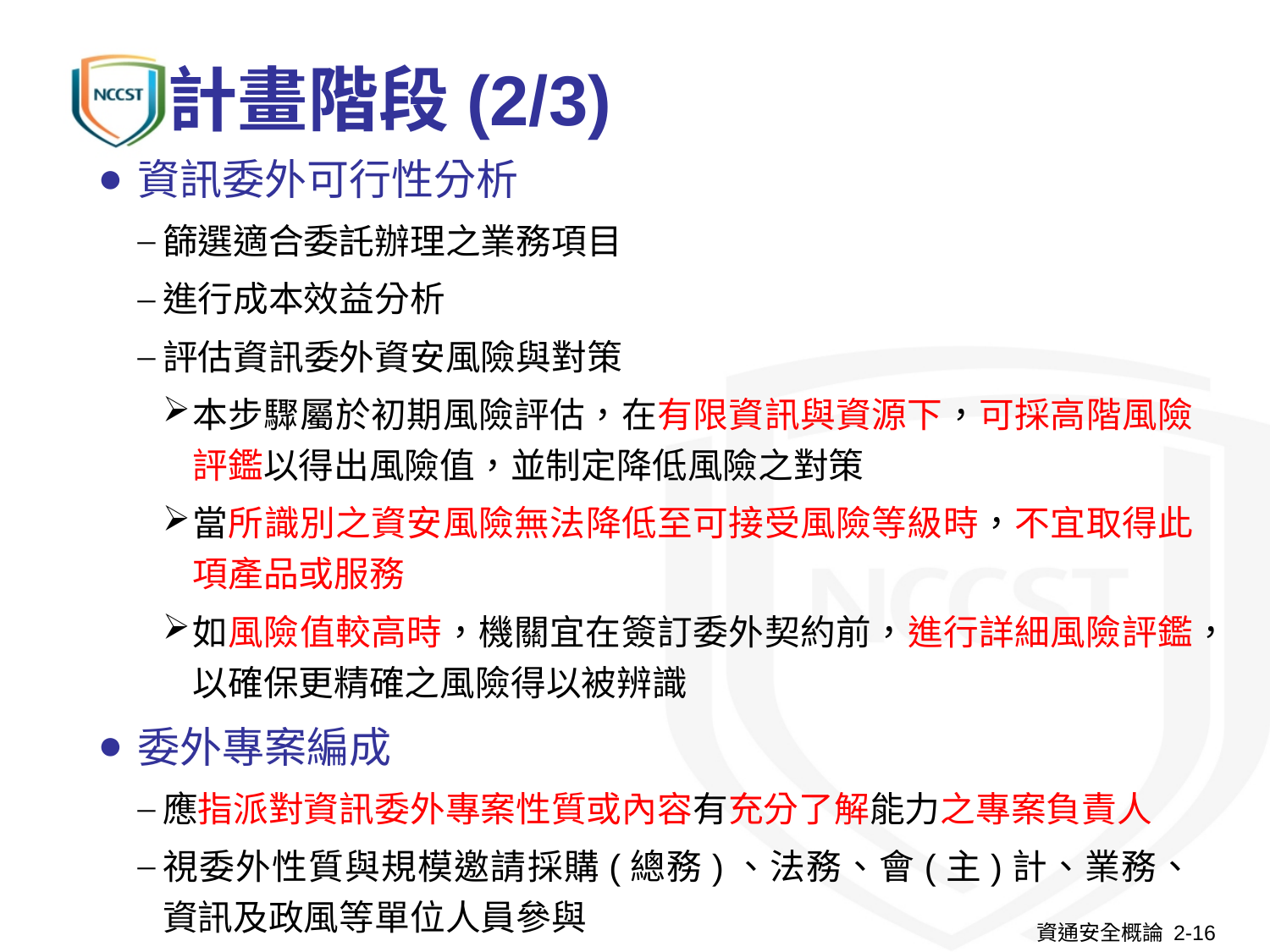

# 計畫階段(2/3)
資訊委外可行性分析
篩選適合委託辦理之業務項目
進行成本效益分析
評估資訊委外資安風險與對策
本步驟屬於初期風險評估，在有限資訊與資源下，可採高階風險評鑑以得出風險值，並制定降低風險之對策
當所識別之資安風險無法降低至可接受風險等級時，不宜取得此項產品或服務
如風險值較高時，機關宜在簽訂委外契約前，進行詳細風險評鑑，以確保更精確之風險得以被辨識
委外專案編成
應指派對資訊委外專案性質或內容有充分了解能力之專案負責人
視委外性質與規模邀請採購(總務)、法務、會(主)計、業務、資訊及政風等單位人員參與